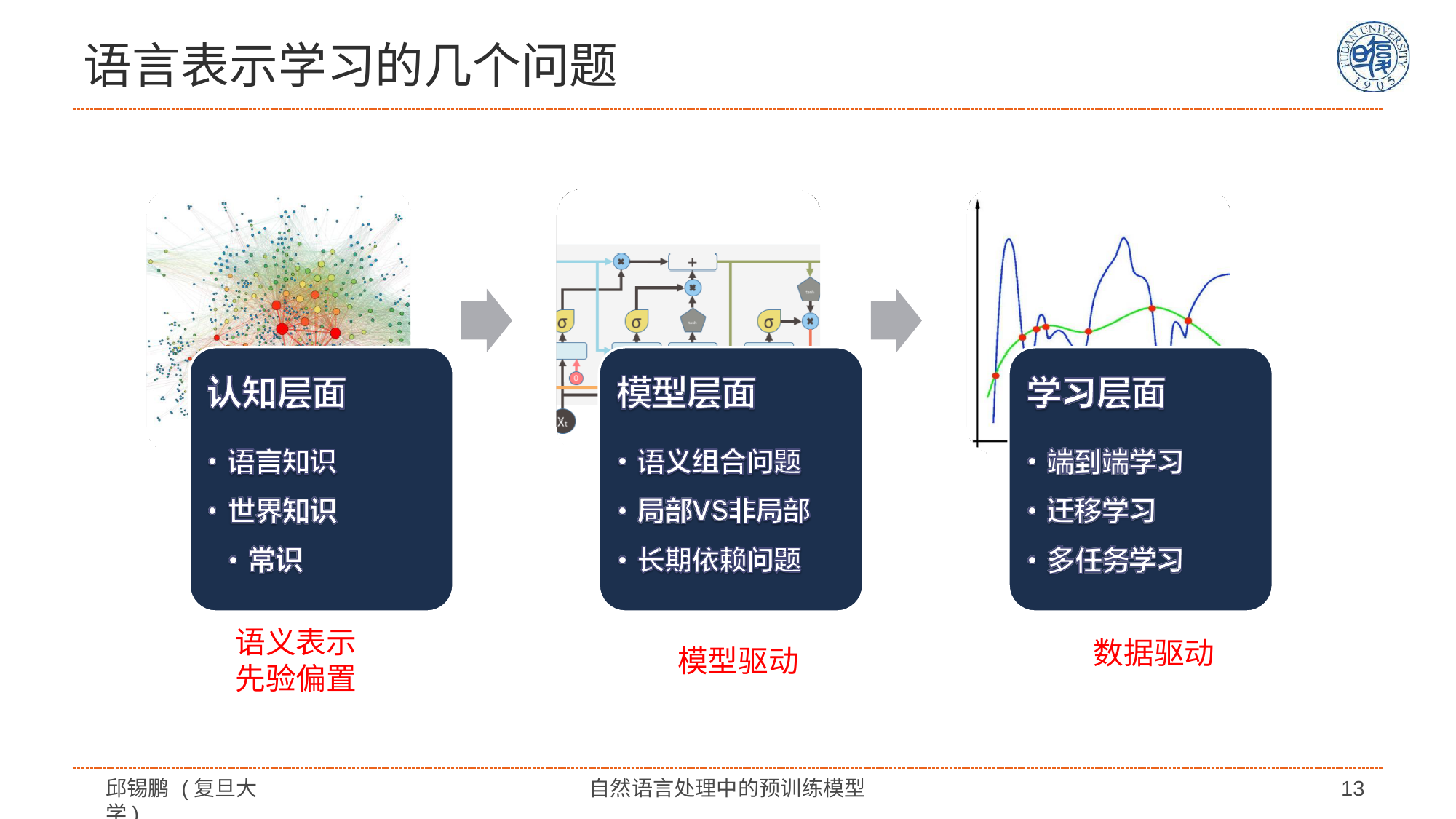

# 语言表示学习的几个问题

语义表示 先验偏置
数据驱动
模型驱动
邱锡鹏 (复旦大学)
自然语言处理中的预训练模型
13